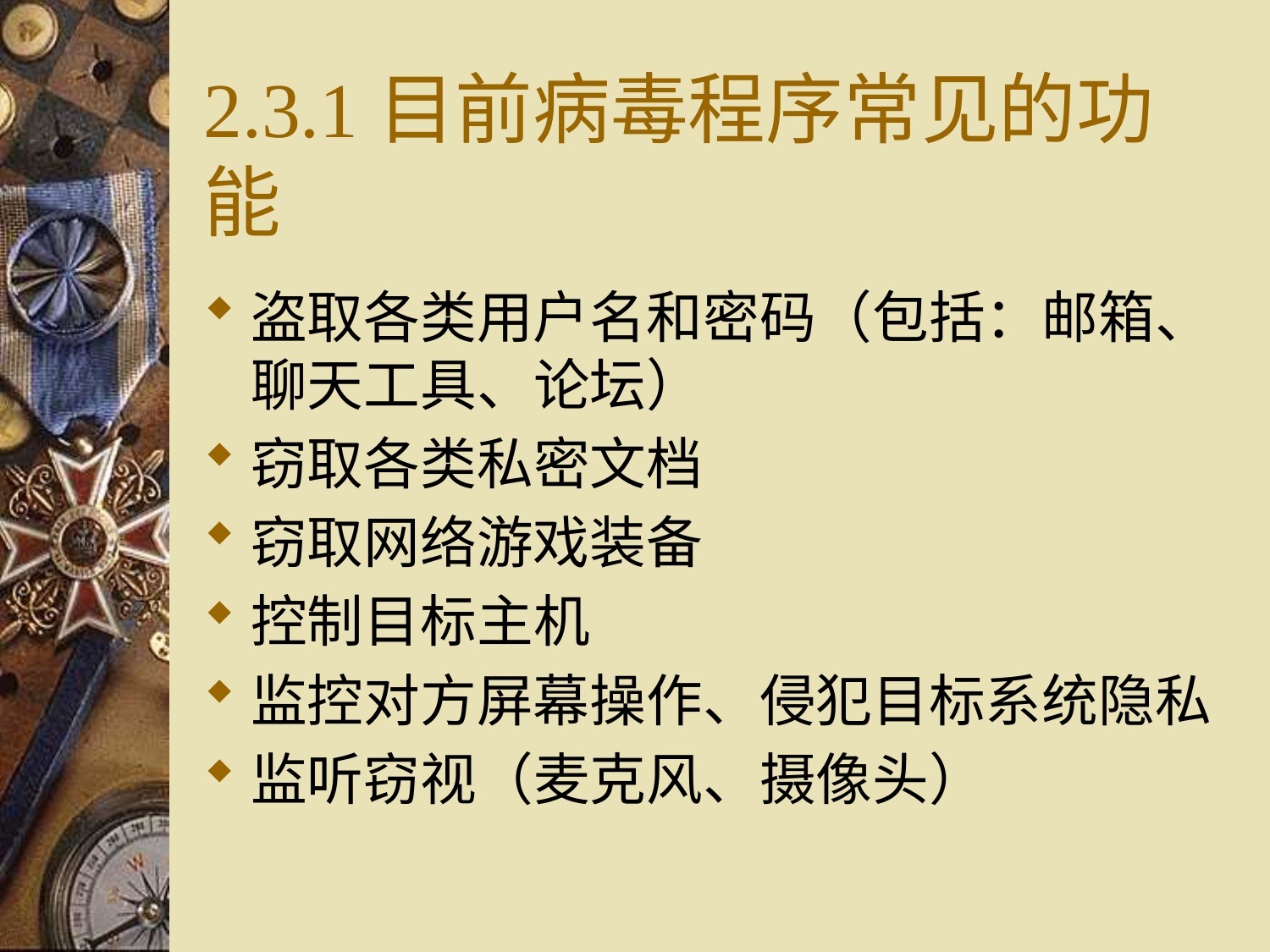

# 2.3.1目前病毒程序常见的功能
盗取各类用户名和密码（包括：邮箱、聊天工具、论坛）
窃取各类私密文档
窃取网络游戏装备
控制目标主机
监控对方屏幕操作、侵犯目标系统隐私
监听窃视（麦克风、摄像头）